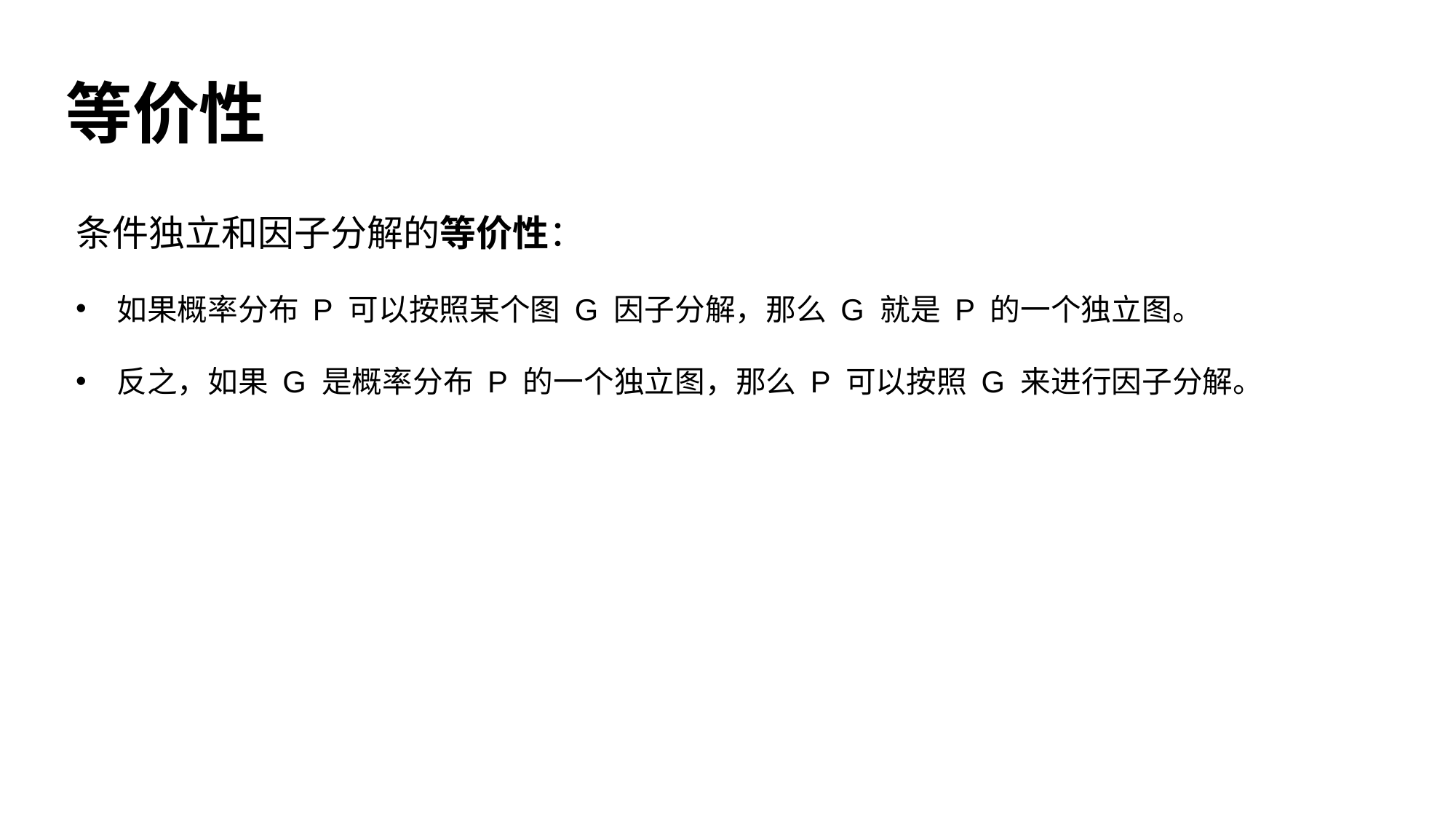

# 等价性
条件独立和因子分解的等价性：

如果概率分布 P 可以按照某个图 G 因子分解，那么 G 就是 P 的一个独立图。

反之，如果 G 是概率分布 P 的一个独立图，那么 P 可以按照 G 来进行因子分解。